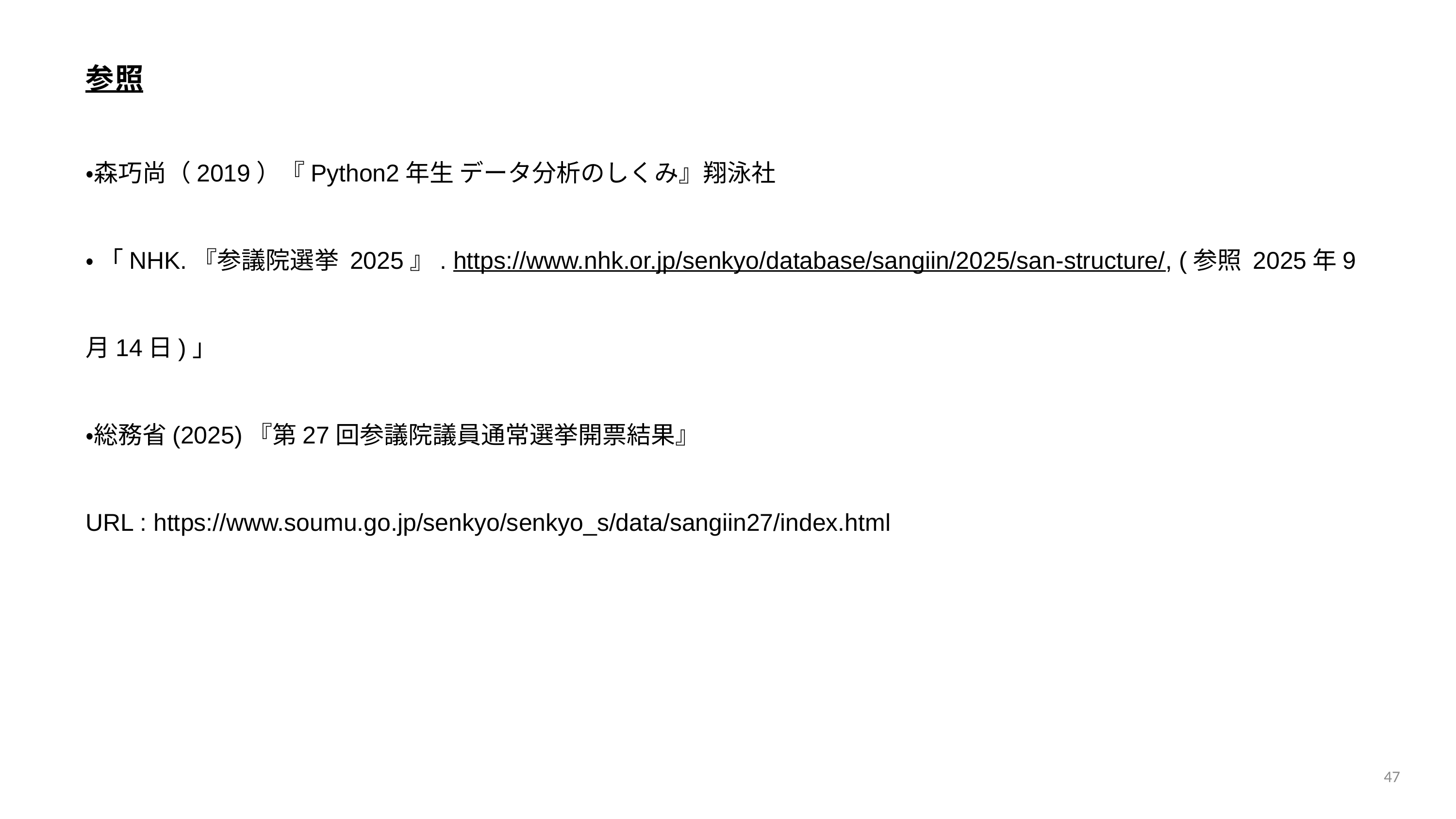

参照
・森巧尚（2019）『Python2年生 データ分析のしくみ』翔泳社
・ 「NHK.『参議院選挙 2025』. https://www.nhk.or.jp/senkyo/database/sangiin/2025/san-structure/, (参照 2025年9月14日)」
・総務省(2025)『第27回参議院議員通常選挙開票結果』
URL : https://www.soumu.go.jp/senkyo/senkyo_s/data/sangiin27/index.html
47